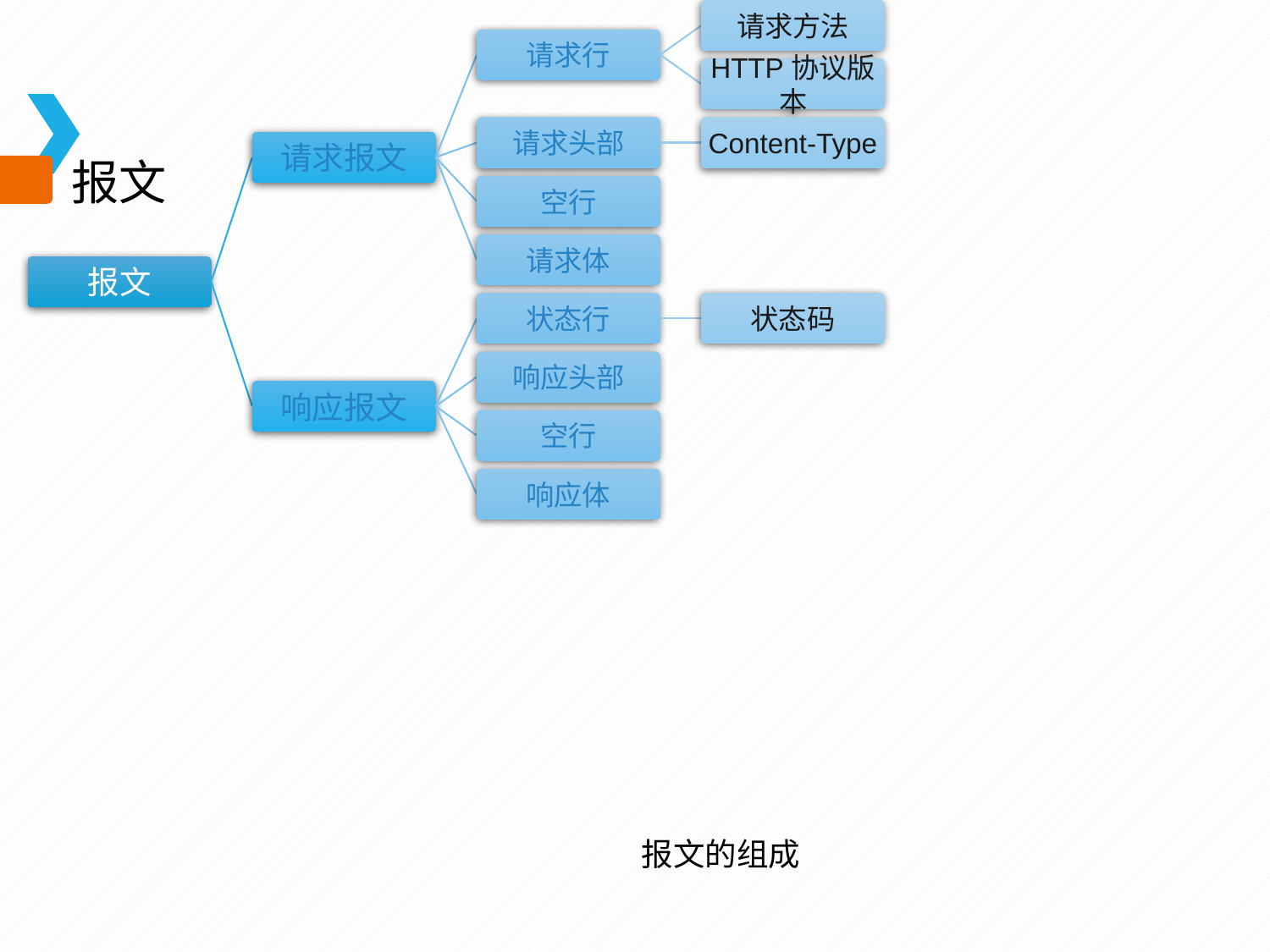

报文

报文

请求报文

请求行

请求方法

HTTP协议版本

请求头部

Content-Type

空行

请求体

响应报文

状态行

状态码

响应头部

空行

响应体
 报文的组成